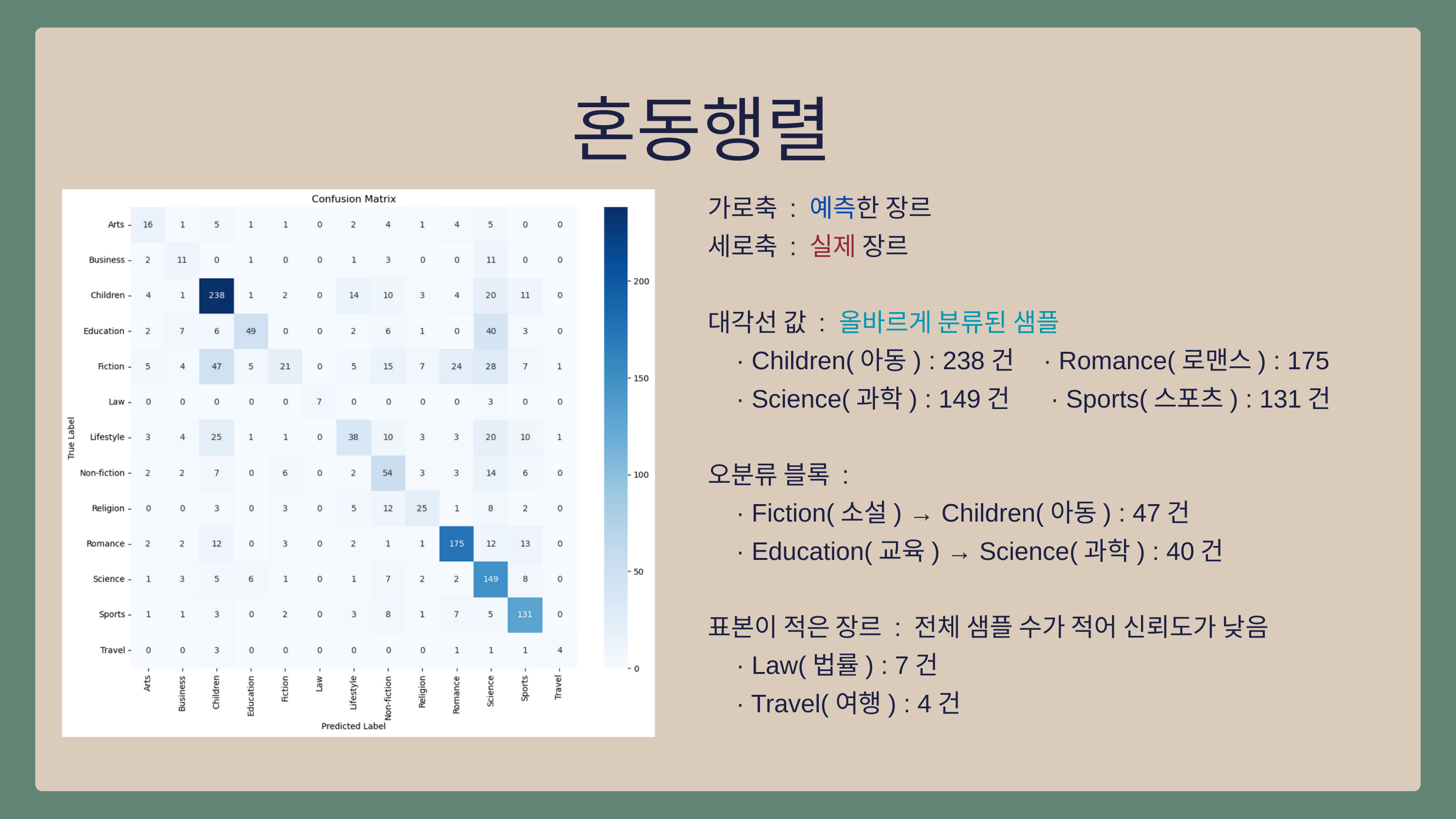

혼동행렬
가로축 : 예측한 장르
세로축 : 실제 장르

대각선 값 : 올바르게 분류된 샘플
    · Children(아동) : 238건    · Romance(로맨스) : 175
    · Science(과학) : 149건      · Sports(스포츠) : 131건

오분류 블록 :
    · Fiction(소설) → Children(아동) : 47건
    · Education(교육) → Science(과학) : 40건

표본이 적은 장르 : 전체 샘플 수가 적어 신뢰도가 낮음
    · Law(법률) : 7건
    · Travel(여행) : 4건